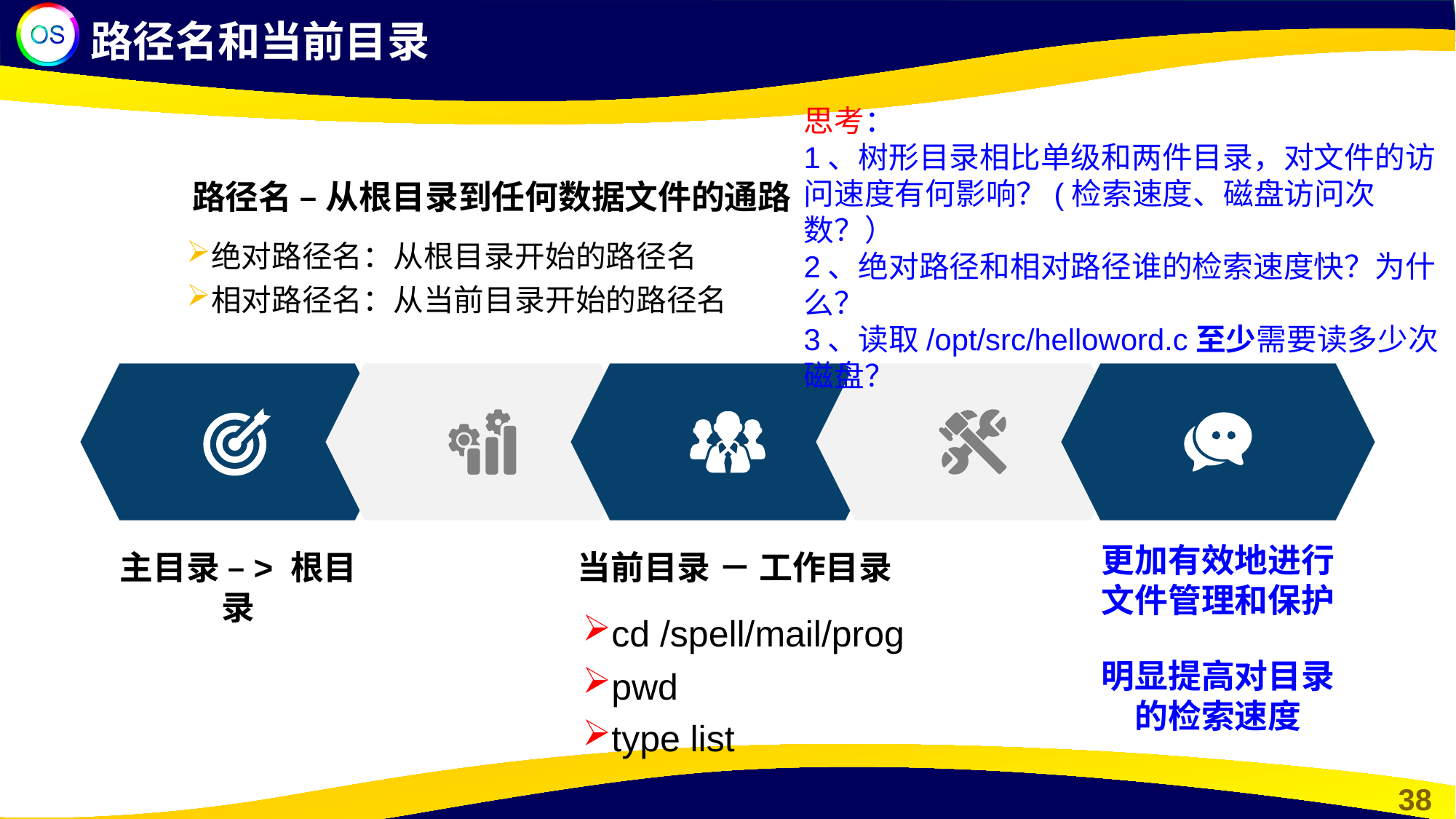

路径名和当前目录
思考：
1、树形目录相比单级和两件目录，对文件的访问速度有何影响？(检索速度、磁盘访问次数？）
2、绝对路径和相对路径谁的检索速度快？为什么？
3、读取/opt/src/helloword.c至少需要读多少次磁盘？
路径名 – 从根目录到任何数据文件的通路
绝对路径名：从根目录开始的路径名
相对路径名：从当前目录开始的路径名

更加有效地进行文件管理和保护
当前目录 － 工作目录
cd /spell/mail/prog
pwd
type list
主目录 –> 根目录
明显提高对目录的检索速度